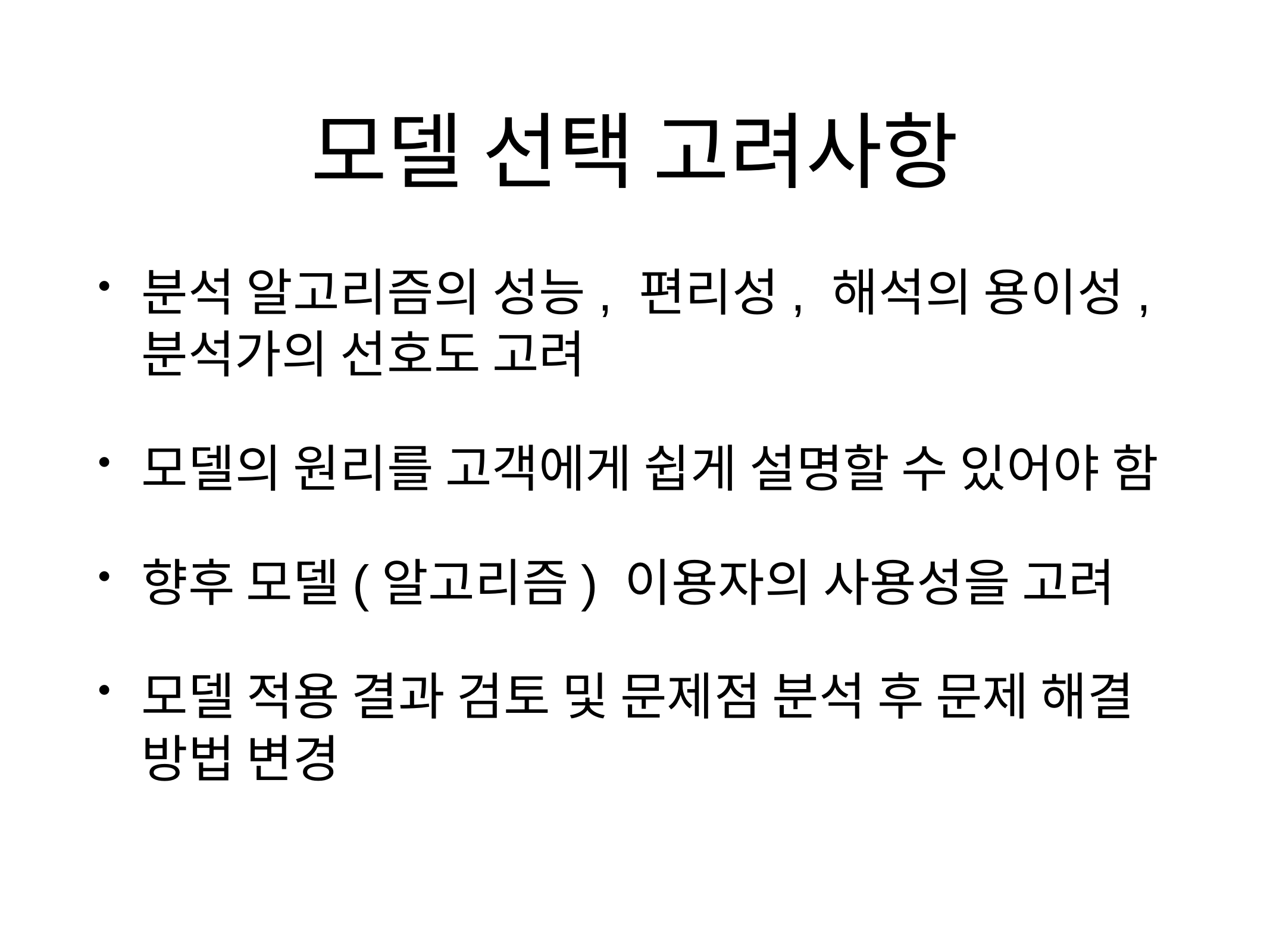

# 모델 선택 고려사항
분석 알고리즘의 성능, 편리성, 해석의 용이성, 분석가의 선호도 고려
모델의 원리를 고객에게 쉽게 설명할 수 있어야 함
향후 모델(알고리즘) 이용자의 사용성을 고려
모델 적용 결과 검토 및 문제점 분석 후 문제 해결 방법 변경
67